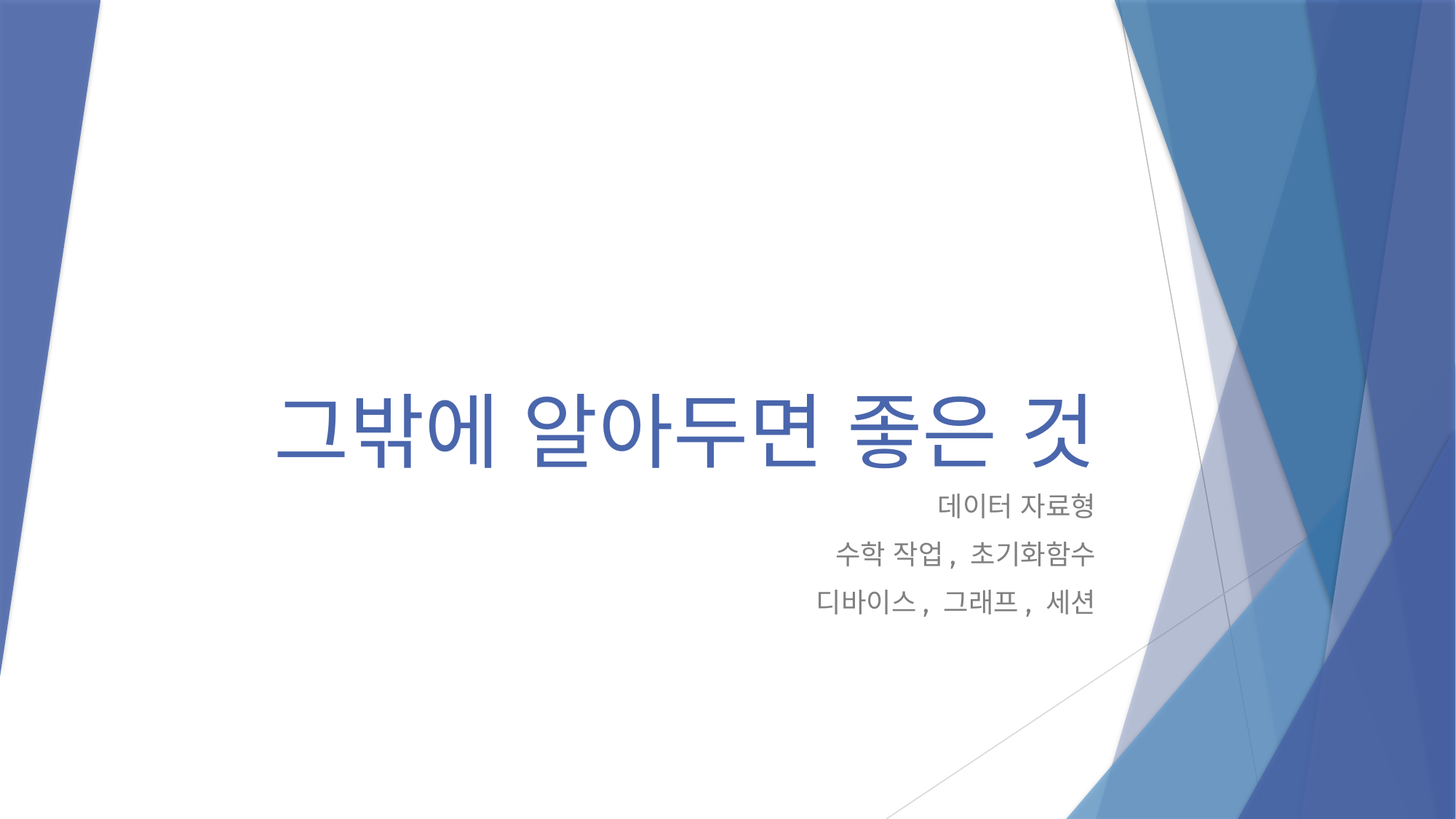

# 그밖에 알아두면 좋은 것
데이터 자료형
수학 작업, 초기화함수
 디바이스, 그래프, 세션